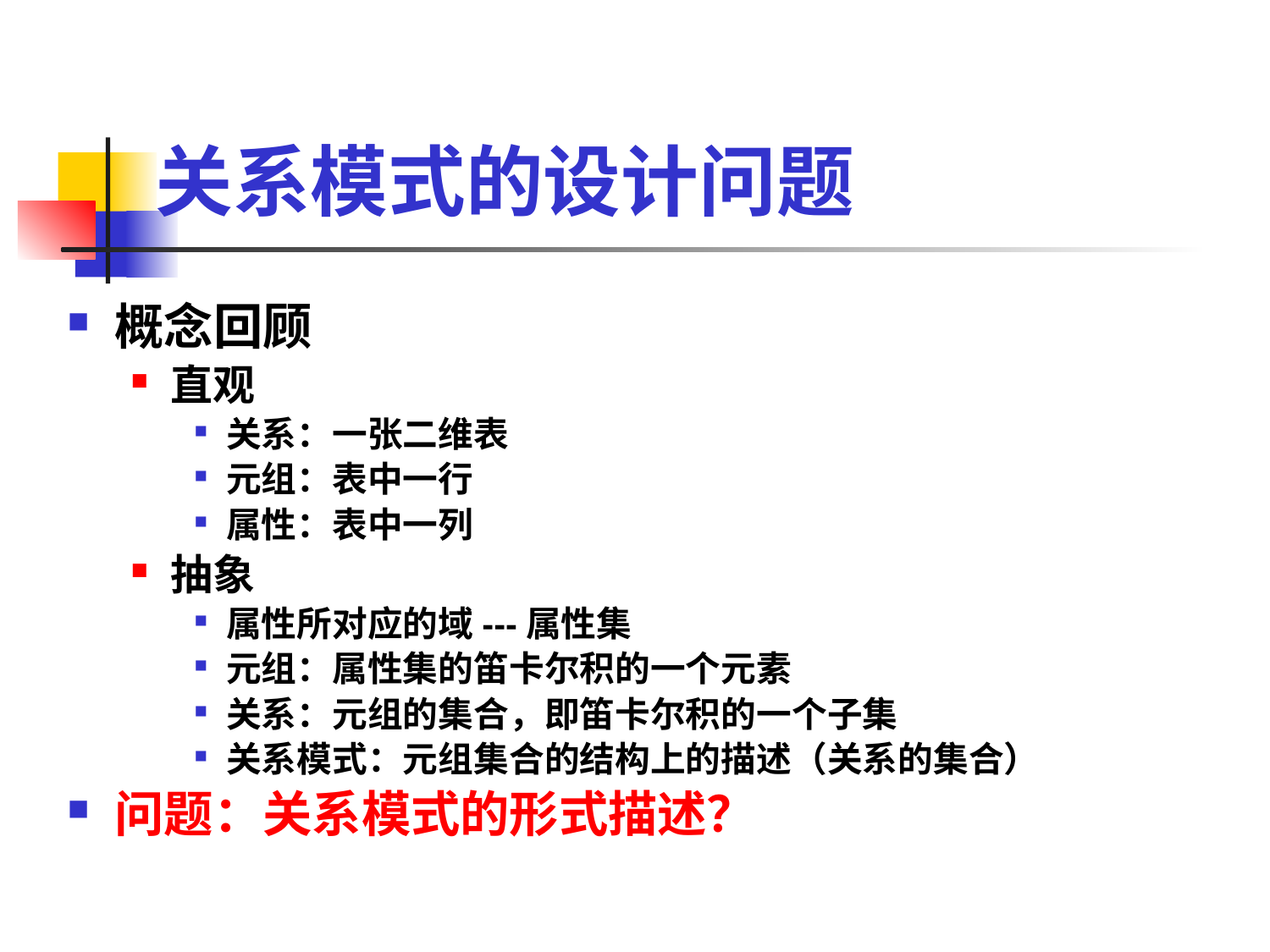

# 关系模式的设计问题
概念回顾
直观
关系：一张二维表
元组：表中一行
属性：表中一列
抽象
属性所对应的域---属性集
元组：属性集的笛卡尔积的一个元素
关系：元组的集合，即笛卡尔积的一个子集
关系模式：元组集合的结构上的描述（关系的集合）
问题：关系模式的形式描述？